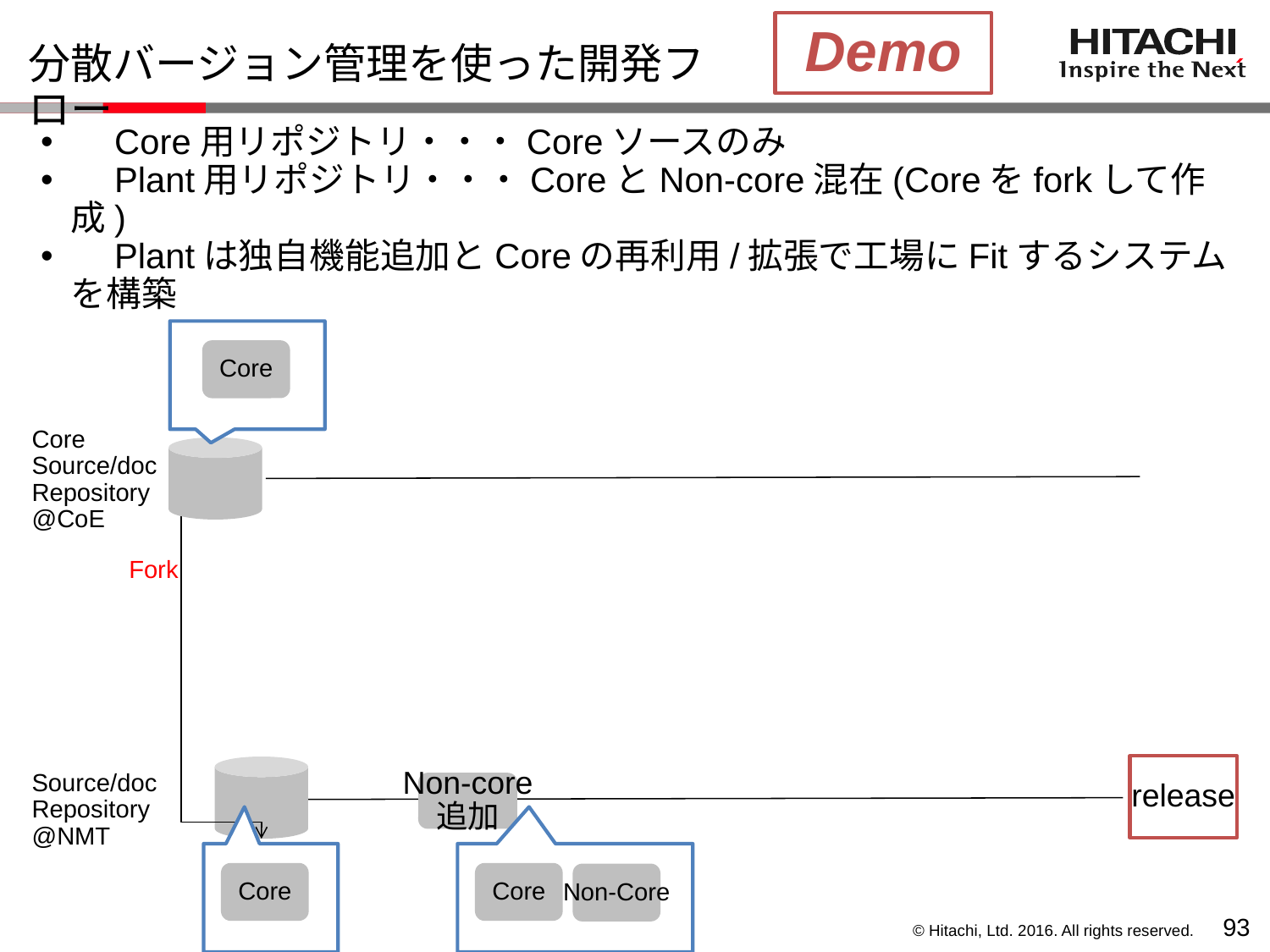

Demo
# 分散バージョン管理を使った開発フロー
　Core用リポジトリ・・・Coreソースのみ
　Plant用リポジトリ・・・CoreとNon-core混在(Coreをforkして作成)
　Plantは独自機能追加とCoreの再利用/拡張で工場にFitするシステムを構築

Core
Core
Source/doc
Repository
@CoE

Fork
release

Source/doc
Repository
@NMT
Non-core
追加

Core

Core
Non-Core
93